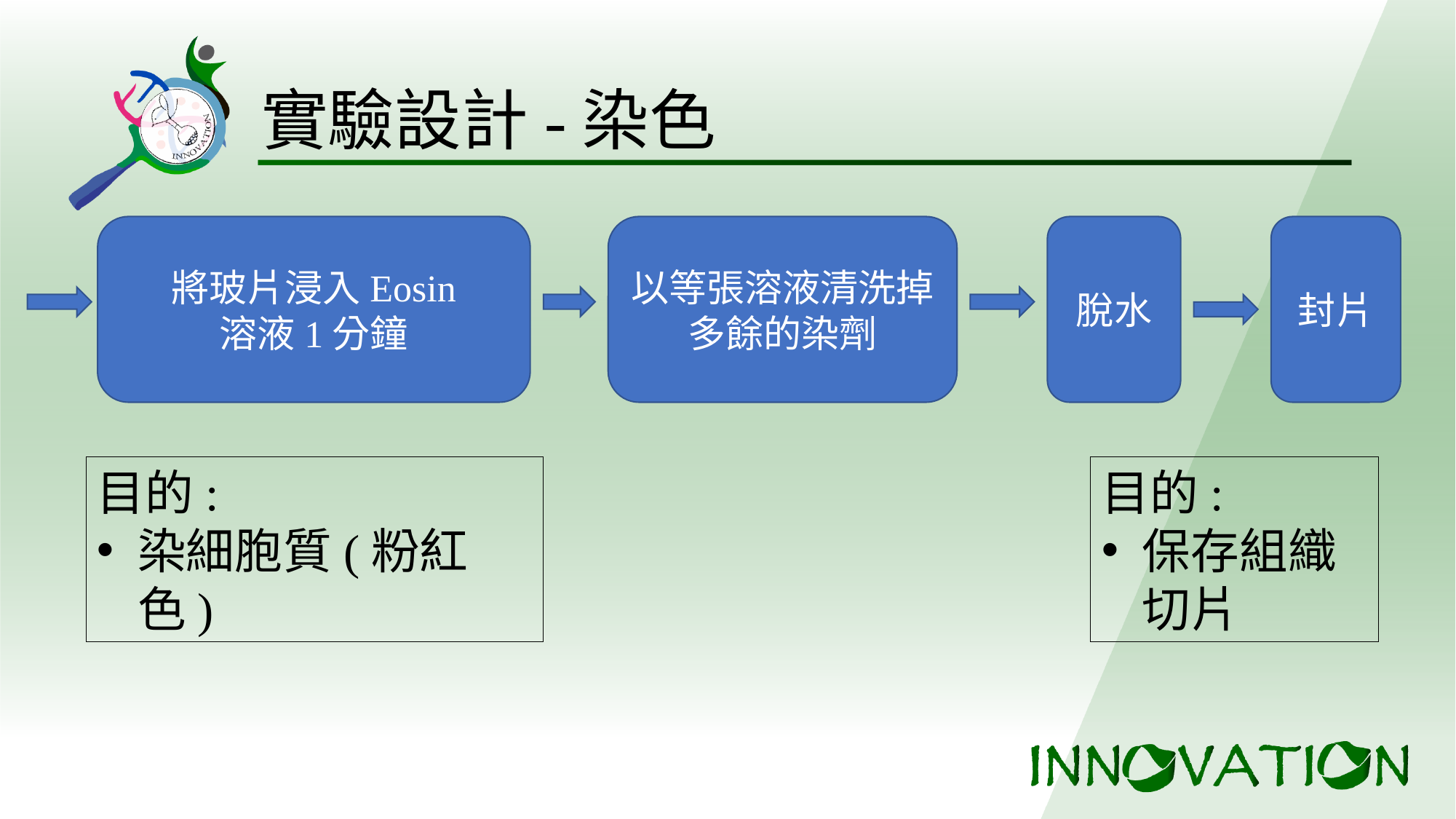

# 實驗設計-染色
將玻片浸入Eosin
溶液1分鐘
以等張溶液清洗掉多餘的染劑
脫水
封片

目的:
染細胞質(粉紅色)
目的:
保存組織切片